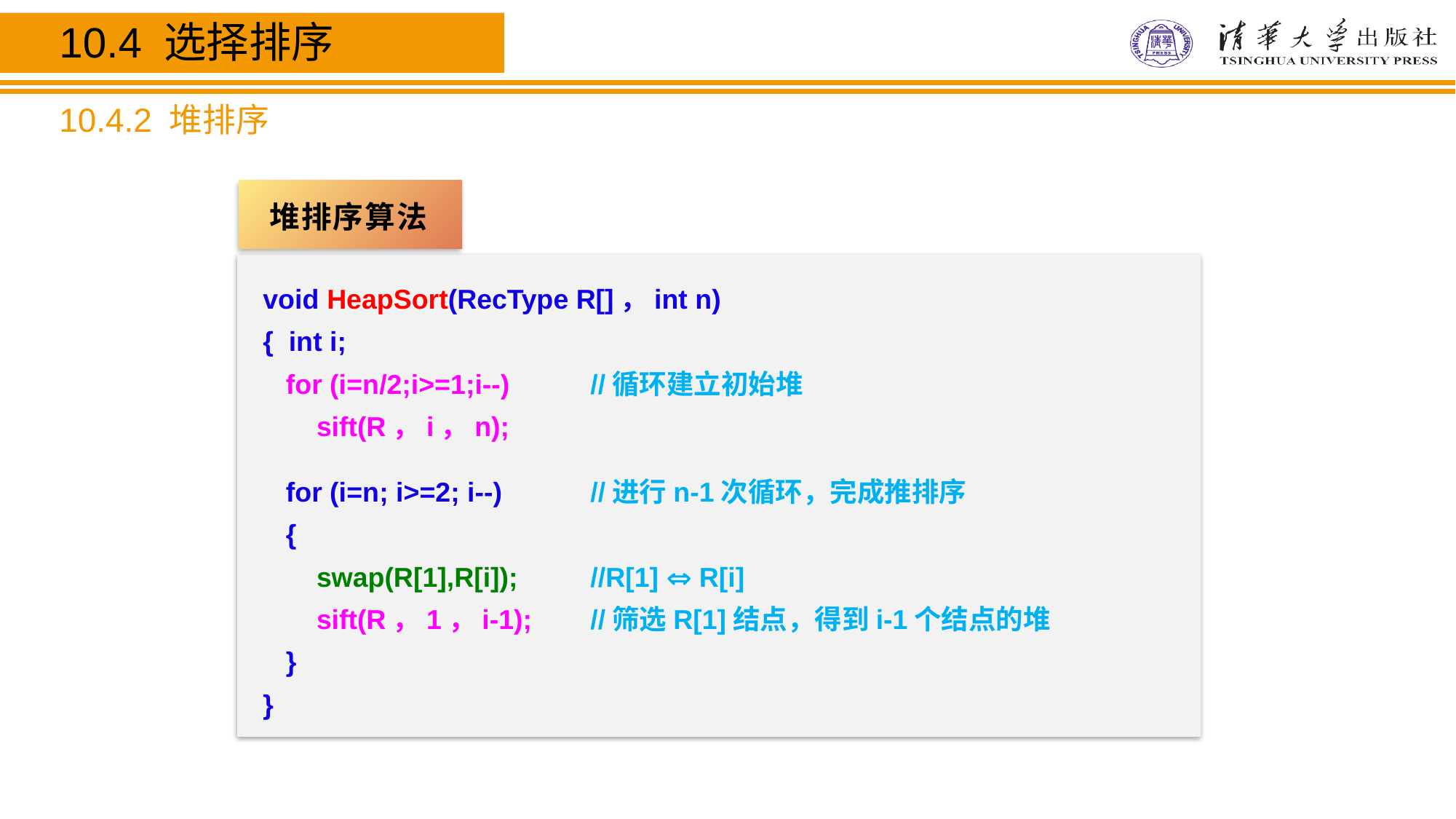

10.4 选择排序
10.4.2 堆排序

堆排序算法
void HeapSort(RecType R[]，int n)
{  int i;
   for (i=n/2;i>=1;i--) 	//循环建立初始堆
       sift(R，i，n);
   for (i=n; i>=2; i--)	//进行n-1次循环，完成推排序
   {
       swap(R[1],R[i]);      	//R[1] ⇔ R[i]
       sift(R，1，i-1);   	//筛选R[1]结点，得到i-1个结点的堆
   }
}